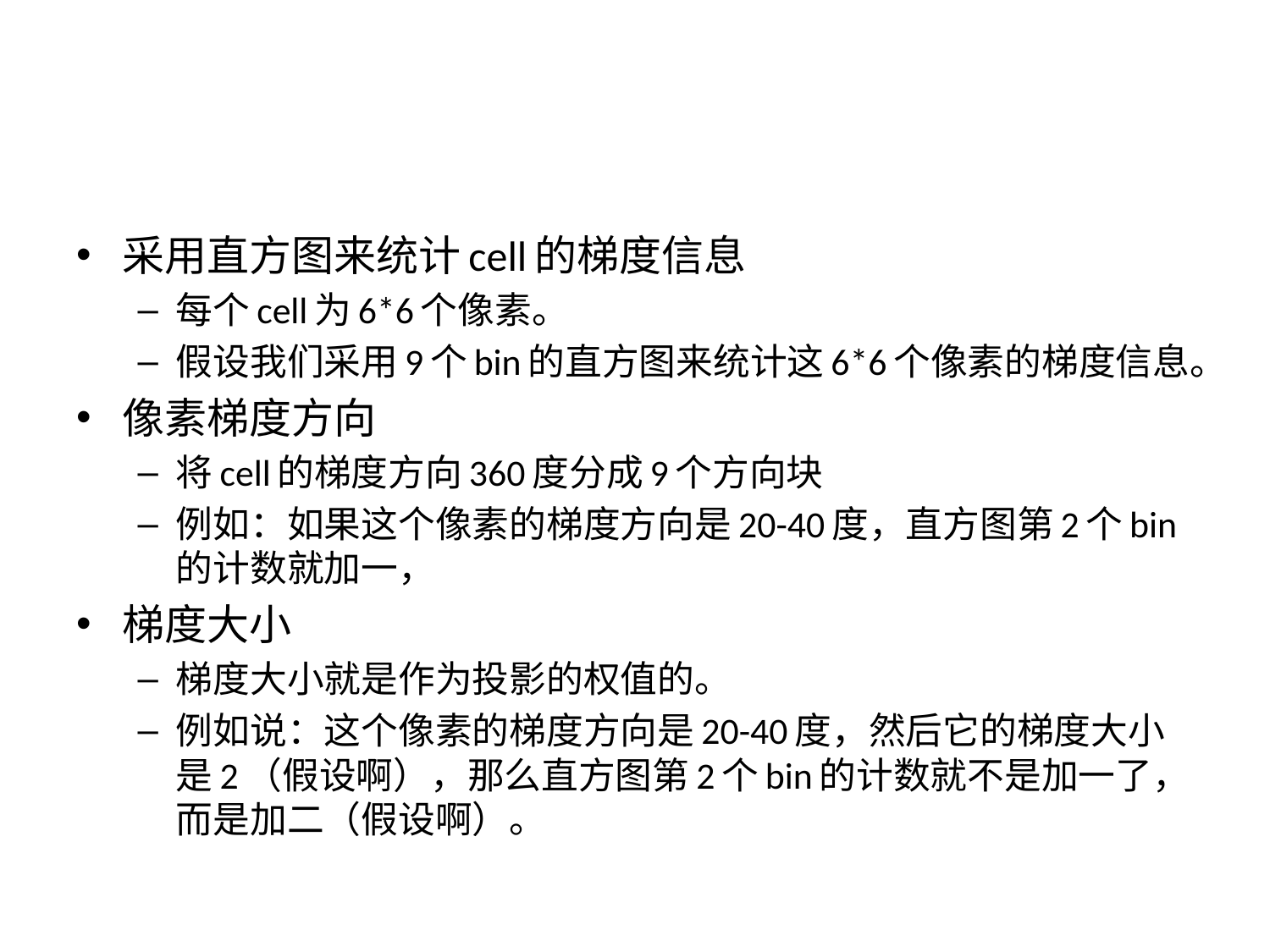

#
采用直方图来统计cell的梯度信息
每个cell为6*6个像素。
假设我们采用9个bin的直方图来统计这6*6个像素的梯度信息。
像素梯度方向
将cell的梯度方向360度分成9个方向块
例如：如果这个像素的梯度方向是20-40度，直方图第2个bin的计数就加一，
梯度大小
梯度大小就是作为投影的权值的。
例如说：这个像素的梯度方向是20-40度，然后它的梯度大小是2（假设啊），那么直方图第2个bin的计数就不是加一了，而是加二（假设啊）。